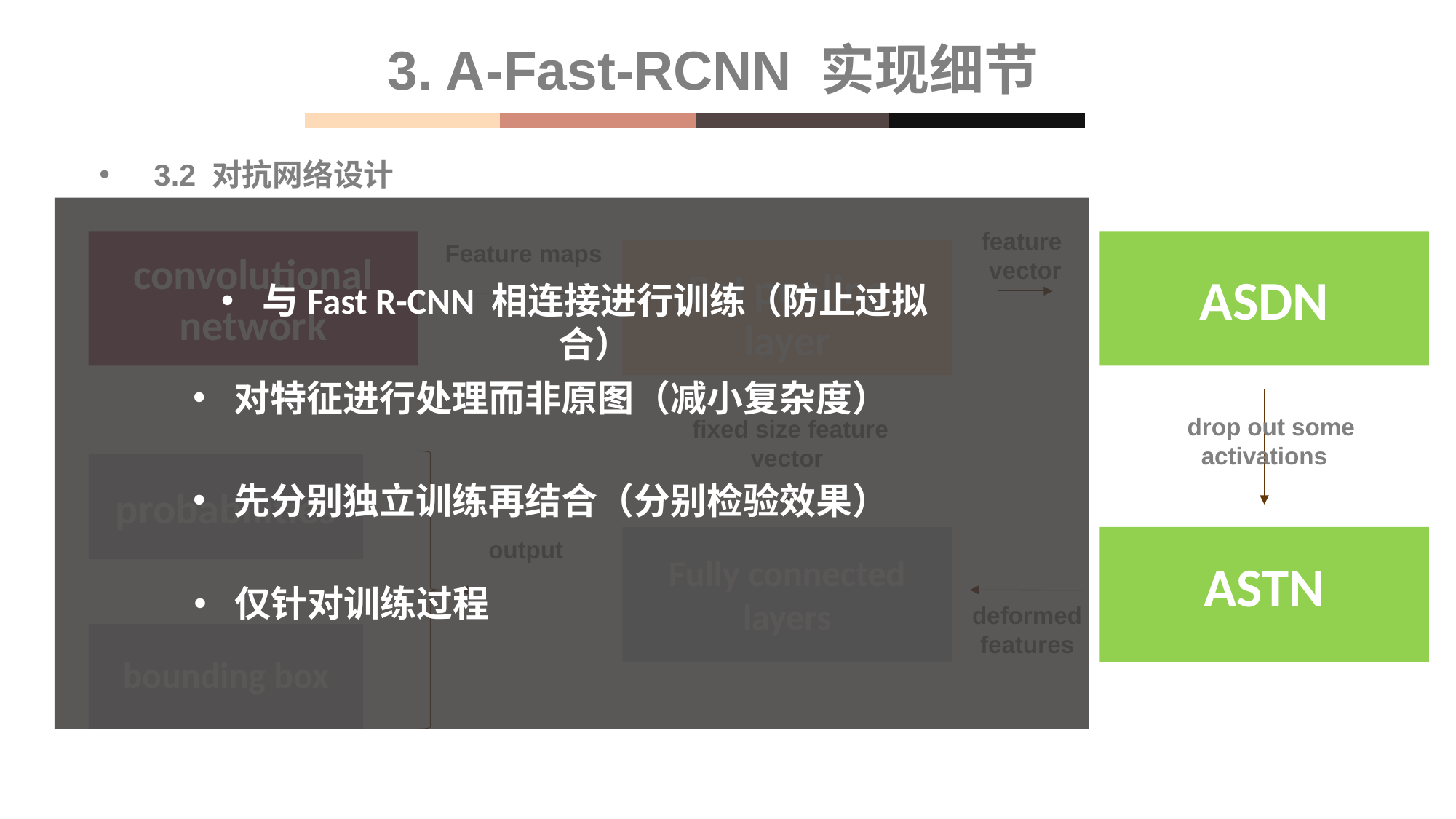

3. A-Fast-RCNN 实现细节

3.2 对抗网络设计

feature
vector

Feature maps

convolutional network
RoI pooling
layer
ASDN
与Fast R-CNN 相连接进行训练（防止过拟合）
对特征进行处理而非原图（减小复杂度）
  drop out some activations
 fixed size feature vector

先分别独立训练再结合（分别检验效果）
probabilities

output
Fully connected layers
ASTN
仅针对训练过程
deformed
features

bounding box